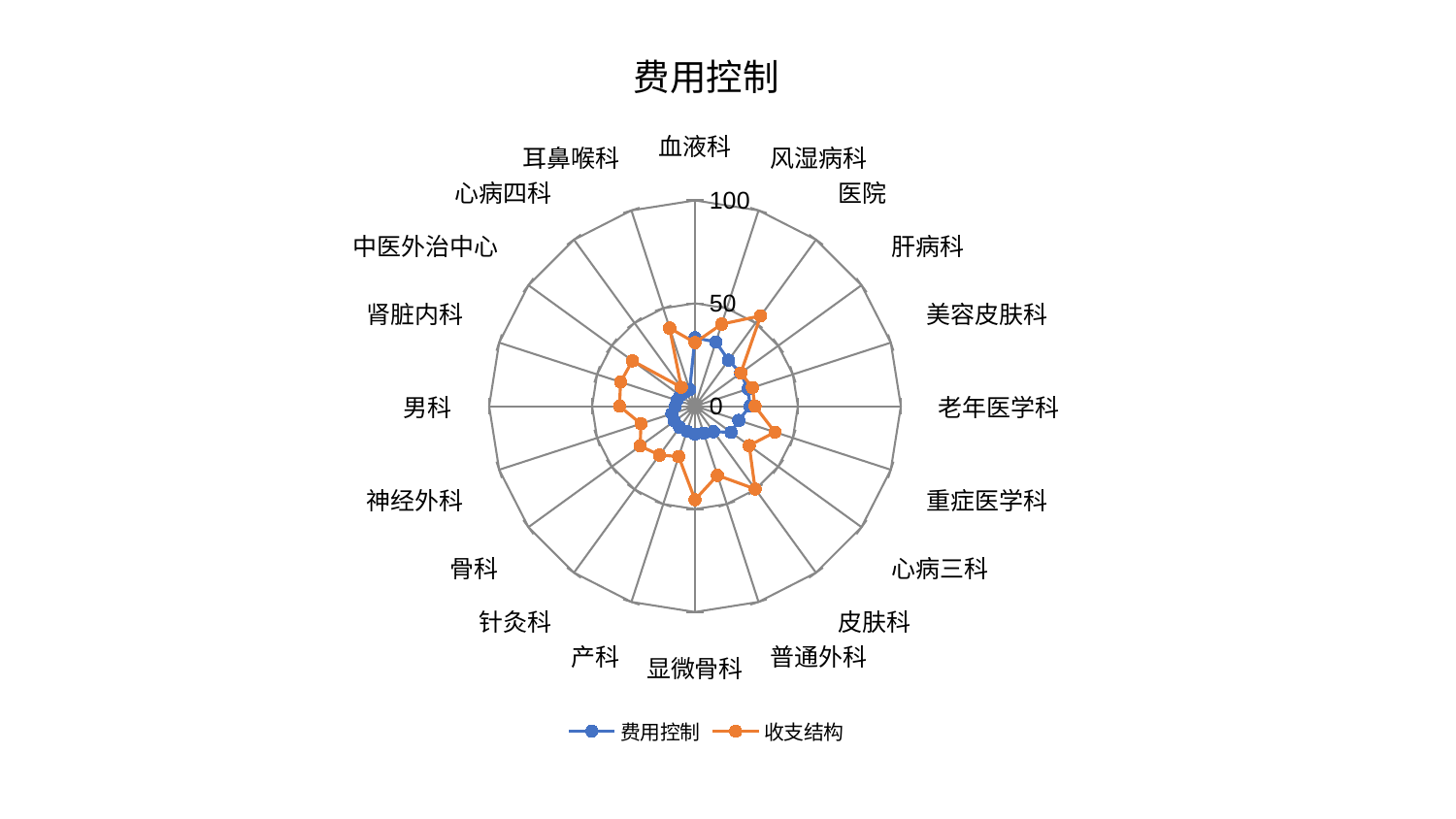

### Chart: 费用控制

| Category | 费用控制 | 收支结构 |
|---|---|---|
| 血液科 | 33.25362919373569 | 30.89470504653201 |
| 风湿病科 | 32.8090887175966 | 41.93451020194697 |
| 医院 | 27.67210269736933 | 54.28912872812186 |
| 肝病科 | 27.40083544765946 | 27.54470227959304 |
| 美容皮肤科 | 27.087730624032112 | 29.30920417829203 |
| 老年医学科 | 26.759392953085282 | 29.1664019494984 |
| 重症医学科 | 22.339578213751654 | 40.82914945260718 |
| 心病三科 | 21.65134786737536 | 32.57404358841185 |
| 皮肤科 | 15.307673613442166 | 49.725370965193 |
| 普通外科 | 13.777418179154216 | 35.32279576862024 |
| 显微骨科 | 13.551399179366939 | 45.46045812340046 |
| 产科 | 12.753433729273414 | 25.72420209255324 |
| 针灸科 | 12.693119090458982 | 29.387564080297896 |
| 骨科 | 12.371324475615328 | 32.922916348877635 |
| 神经外科 | 11.806364383626716 | 27.61809410631191 |
| 男科 | 9.575856476058938 | 36.66584241383487 |
| 肾脏内科 | 9.186390366663227 | 38.00420085269291 |
| 中医外治中心 | 8.878017858687006 | 37.551684913726234 |
| 心病四科 | 8.455035974500937 | 11.361045999279165 |
| 耳鼻喉科 | 8.398126470585256 | 39.91659304755684 |
40